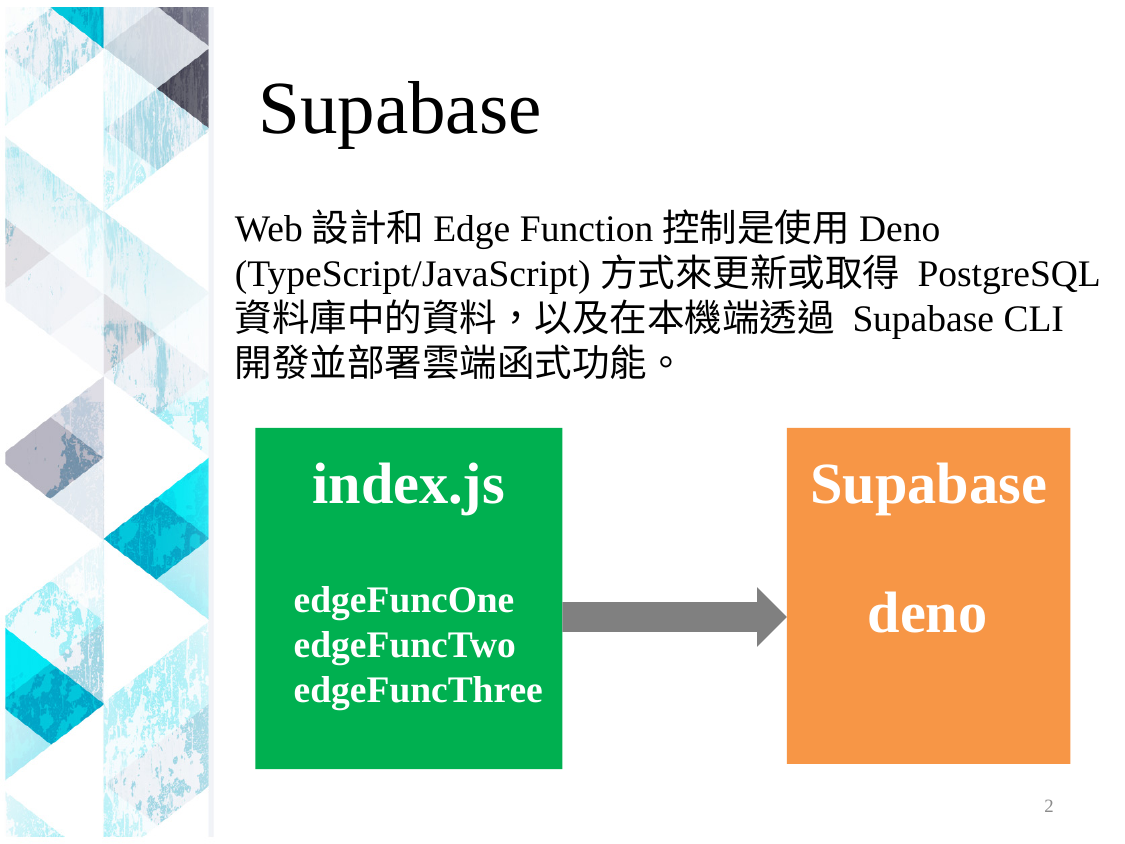

# Supabase
Web設計和Edge Function控制是使用Deno (TypeScript/JavaScript)方式來更新或取得 PostgreSQL資料庫中的資料，以及在本機端透過 Supabase CLI開發並部署雲端函式功能。

index.js
Supabase
edgeFuncOne
edgeFuncTwo
edgeFuncThree

deno

2